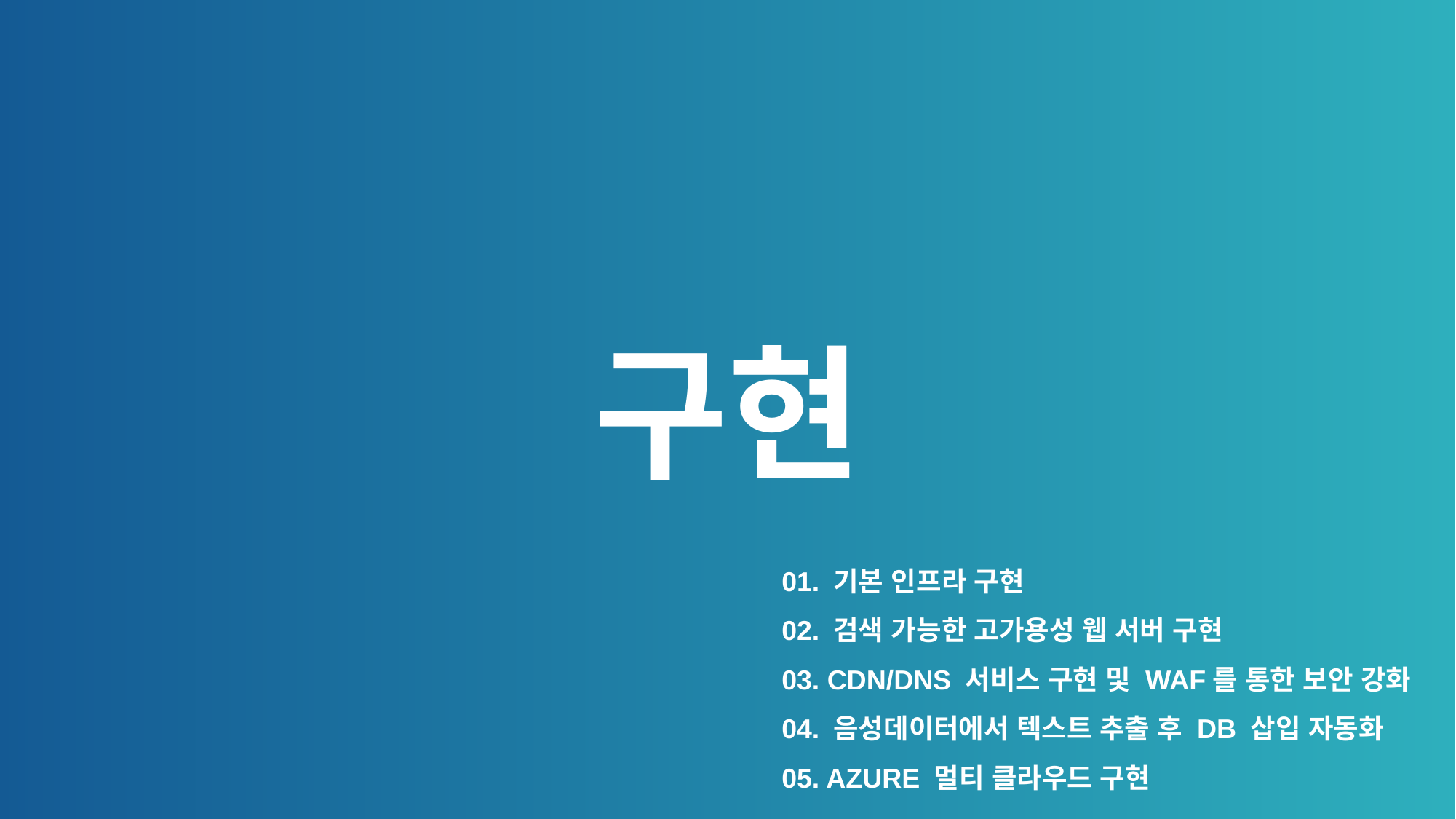

구현
01. 기본 인프라 구현
02. 검색 가능한 고가용성 웹 서버 구현
03. CDN/DNS 서비스 구현 및 WAF를 통한 보안 강화
04. 음성데이터에서 텍스트 추출 후 DB 삽입 자동화
05. AZURE 멀티 클라우드 구현